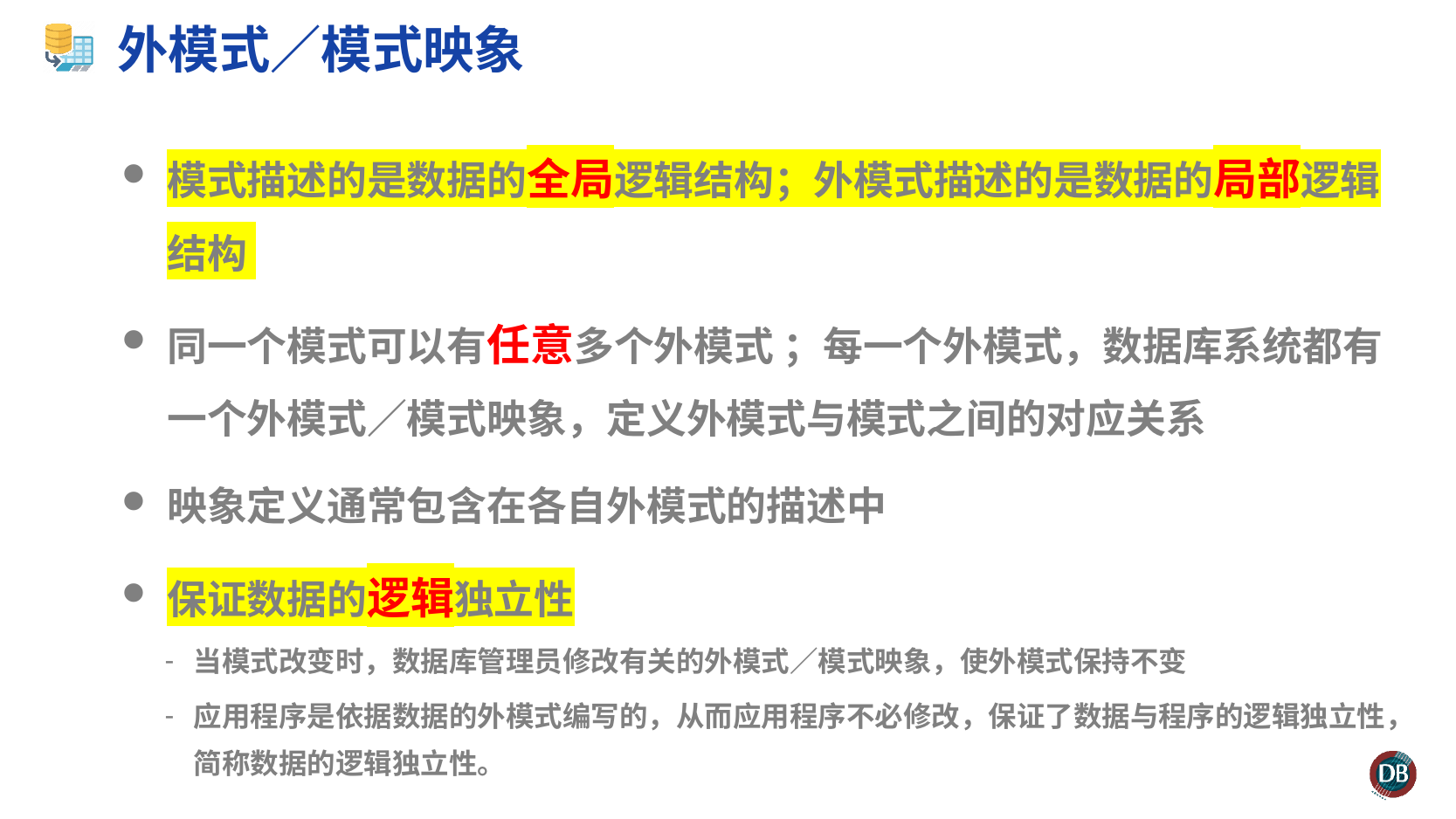

# 外模式／模式映象
模式描述的是数据的全局逻辑结构；外模式描述的是数据的局部逻辑结构
同一个模式可以有任意多个外模式 ；每一个外模式，数据库系统都有一个外模式／模式映象，定义外模式与模式之间的对应关系
映象定义通常包含在各自外模式的描述中
保证数据的逻辑独立性
当模式改变时，数据库管理员修改有关的外模式／模式映象，使外模式保持不变
应用程序是依据数据的外模式编写的，从而应用程序不必修改，保证了数据与程序的逻辑独立性，简称数据的逻辑独立性。